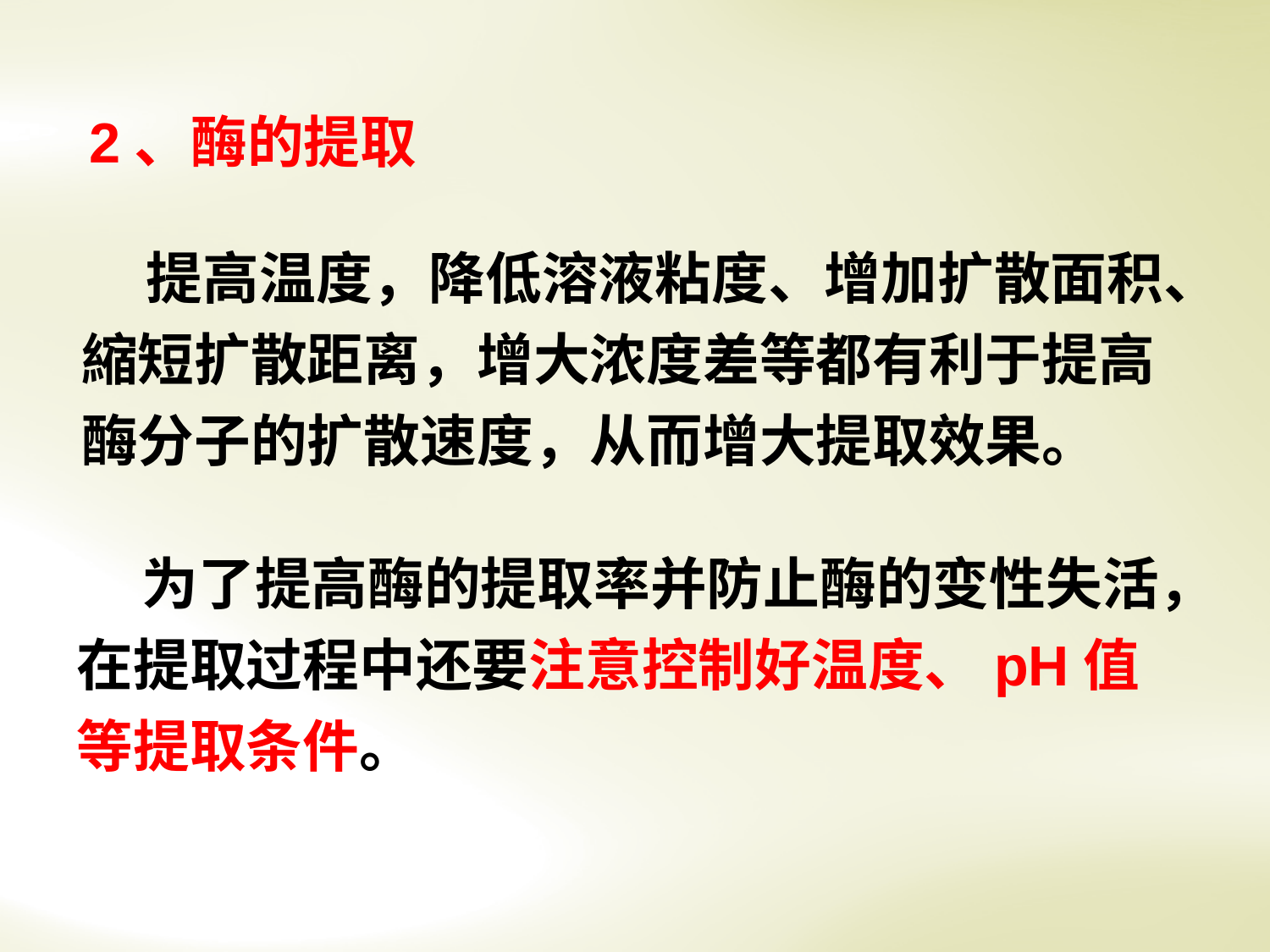

2、酶的提取
    提高温度，降低溶液粘度、增加扩散面积、縮短扩散距离，增大浓度差等都有利于提高酶分子的扩散速度，从而增大提取效果。
    为了提高酶的提取率并防止酶的变性失活，在提取过程中还要注意控制好温度、pH值等提取条件。